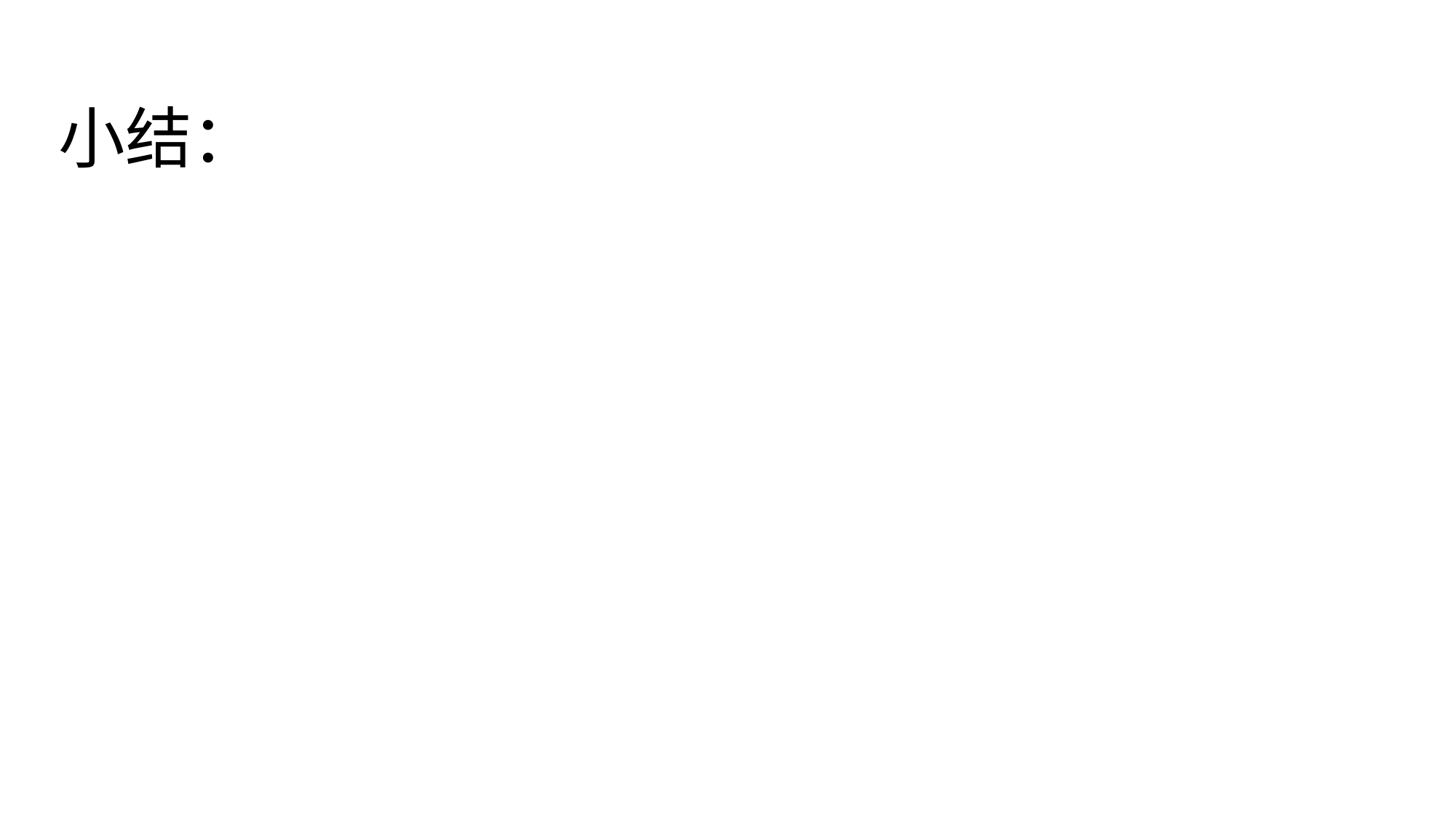

# 小结：
经过几道例题的讲解，我们不难发现，矩阵乘法与倍增思想那是紧密结合的。

可以说，矩阵乘法就是提供倍增的工具！

巧妙地利用矩阵乘法能使算法的效率大大提高！